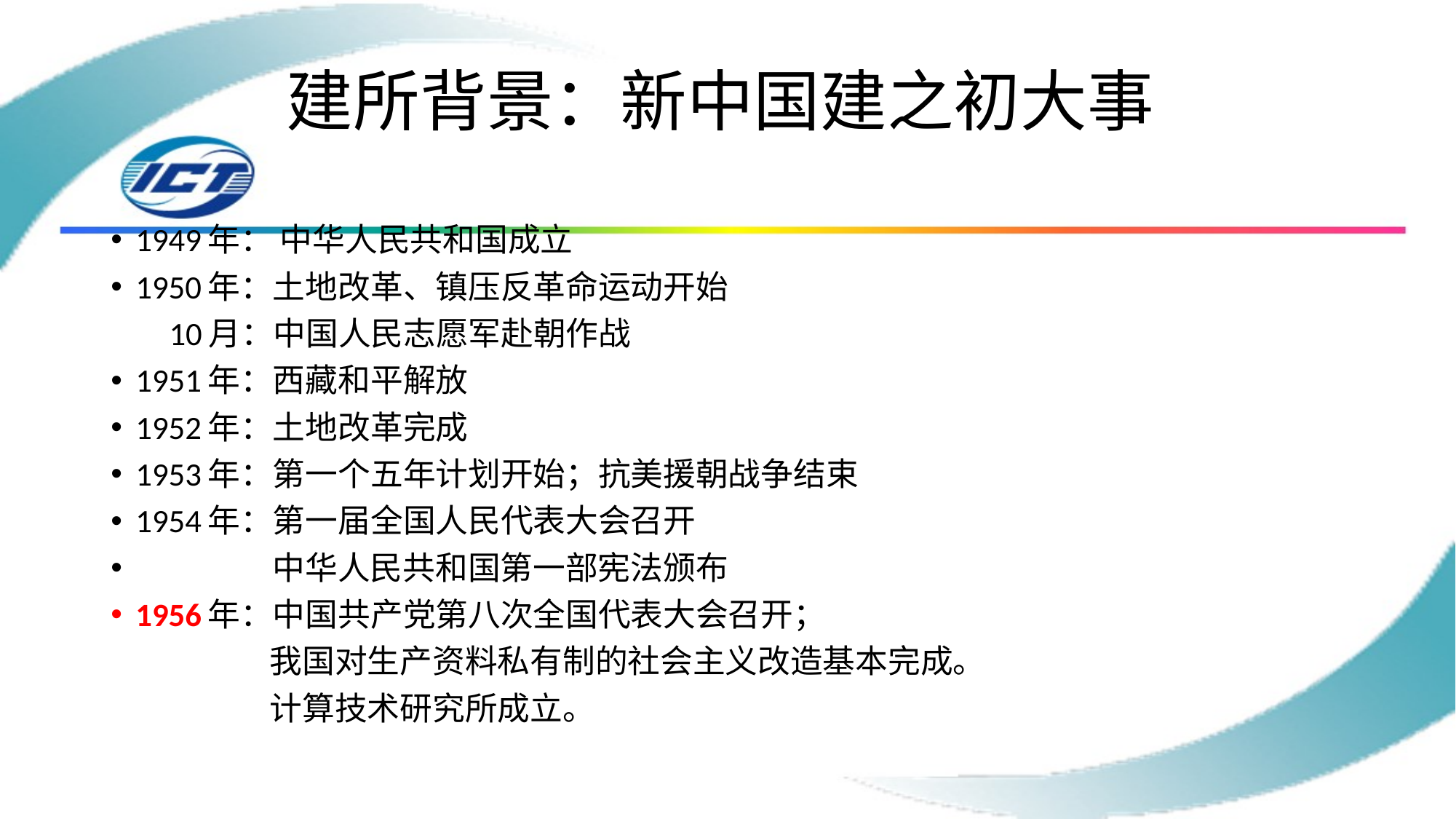

# 建所背景：新中国建之初大事
1949年： 中华人民共和国成立
1950年：土地改革、镇压反革命运动开始
        10月：中国人民志愿军赴朝作战
1951年：西藏和平解放
1952年：土地改革完成
1953年：第一个五年计划开始；抗美援朝战争结束
1954年：第一届全国人民代表大会召开
                  中华人民共和国第一部宪法颁布
1956年：中国共产党第八次全国代表大会召开；
                     我国对生产资料私有制的社会主义改造基本完成。
                     计算技术研究所成立。